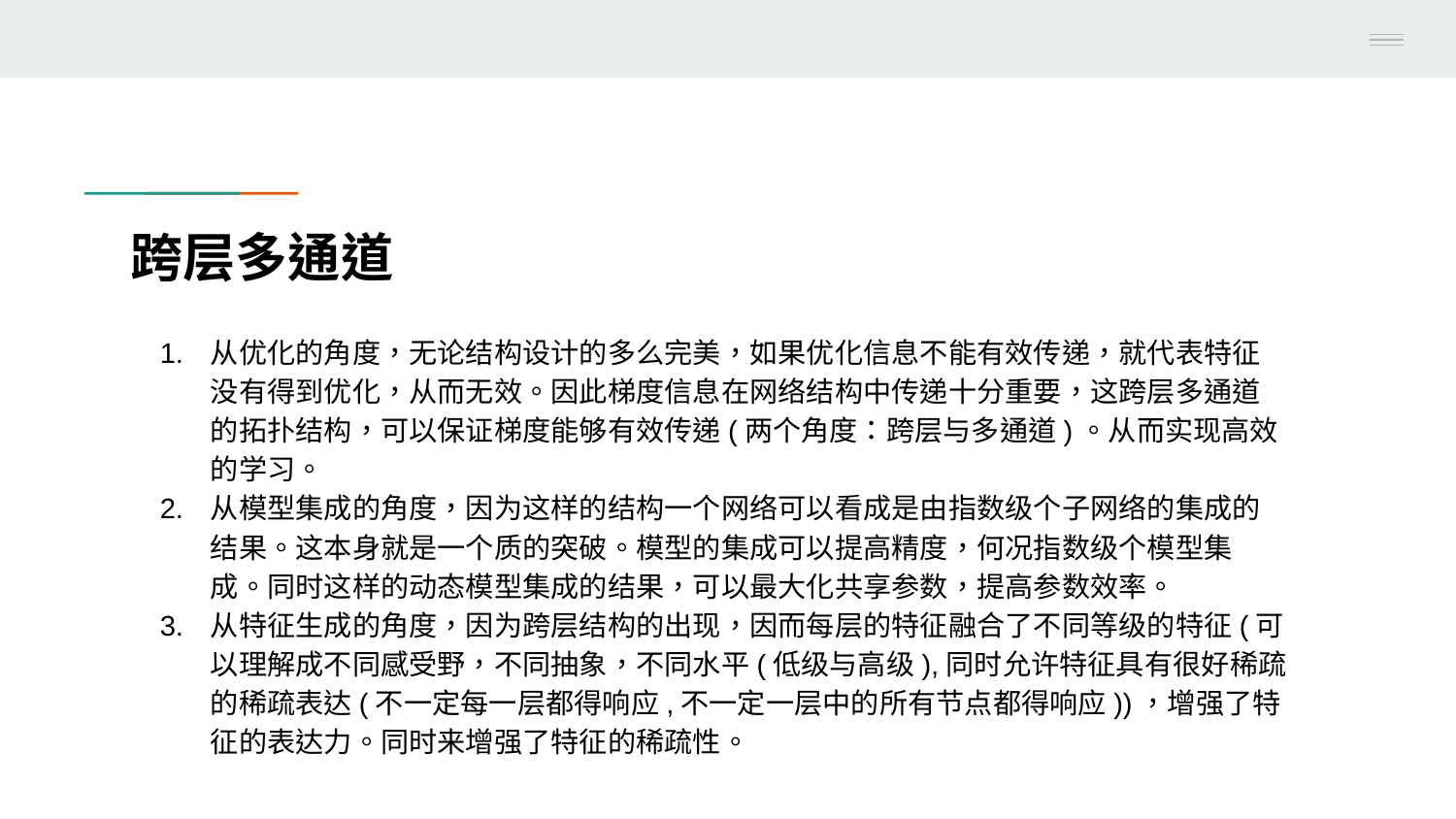

# 跨层多通道
从优化的角度，无论结构设计的多么完美，如果优化信息不能有效传递，就代表特征没有得到优化，从而无效。因此梯度信息在网络结构中传递十分重要，这跨层多通道的拓扑结构，可以保证梯度能够有效传递(两个角度：跨层与多通道)。从而实现高效的学习。
从模型集成的角度，因为这样的结构一个网络可以看成是由指数级个子网络的集成的结果。这本身就是一个质的突破。模型的集成可以提高精度，何况指数级个模型集成。同时这样的动态模型集成的结果，可以最大化共享参数，提高参数效率。
从特征生成的角度，因为跨层结构的出现，因而每层的特征融合了不同等级的特征(可以理解成不同感受野，不同抽象，不同水平(低级与高级),同时允许特征具有很好稀疏的稀疏表达(不一定每一层都得响应,不一定一层中的所有节点都得响应))，增强了特征的表达力。同时来增强了特征的稀疏性。